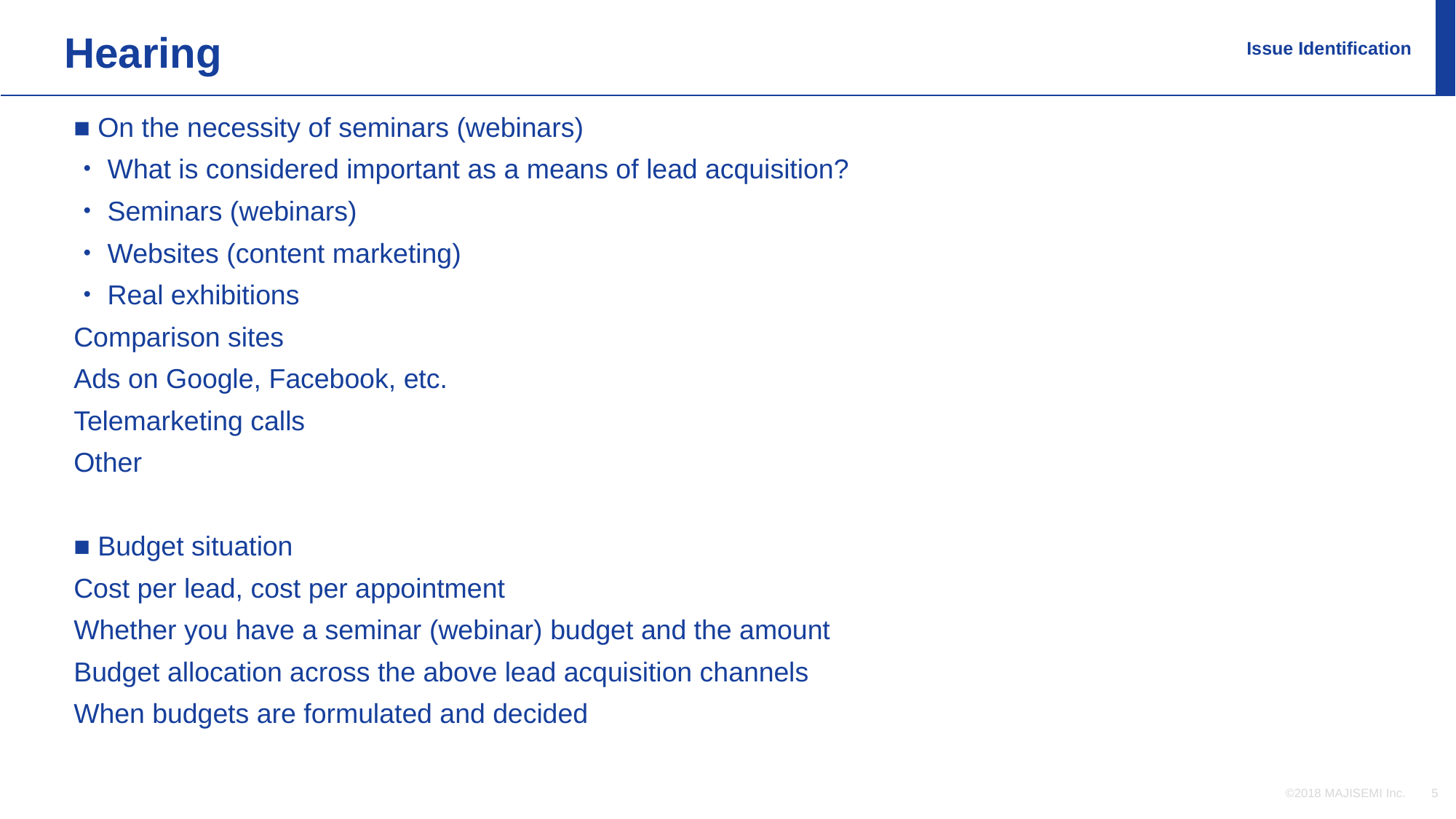

Hearing
Issue Identification
■ On the necessity of seminars (webinars)
・What is considered important as a means of lead acquisition?
・Seminars (webinars)
・Websites (content marketing)
・Real exhibitions
Comparison sites
Ads on Google, Facebook, etc.
Telemarketing calls
Other

■ Budget situation
Cost per lead, cost per appointment
Whether you have a seminar (webinar) budget and the amount
Budget allocation across the above lead acquisition channels
When budgets are formulated and decided
©2018 MAJISEMI Inc.
5